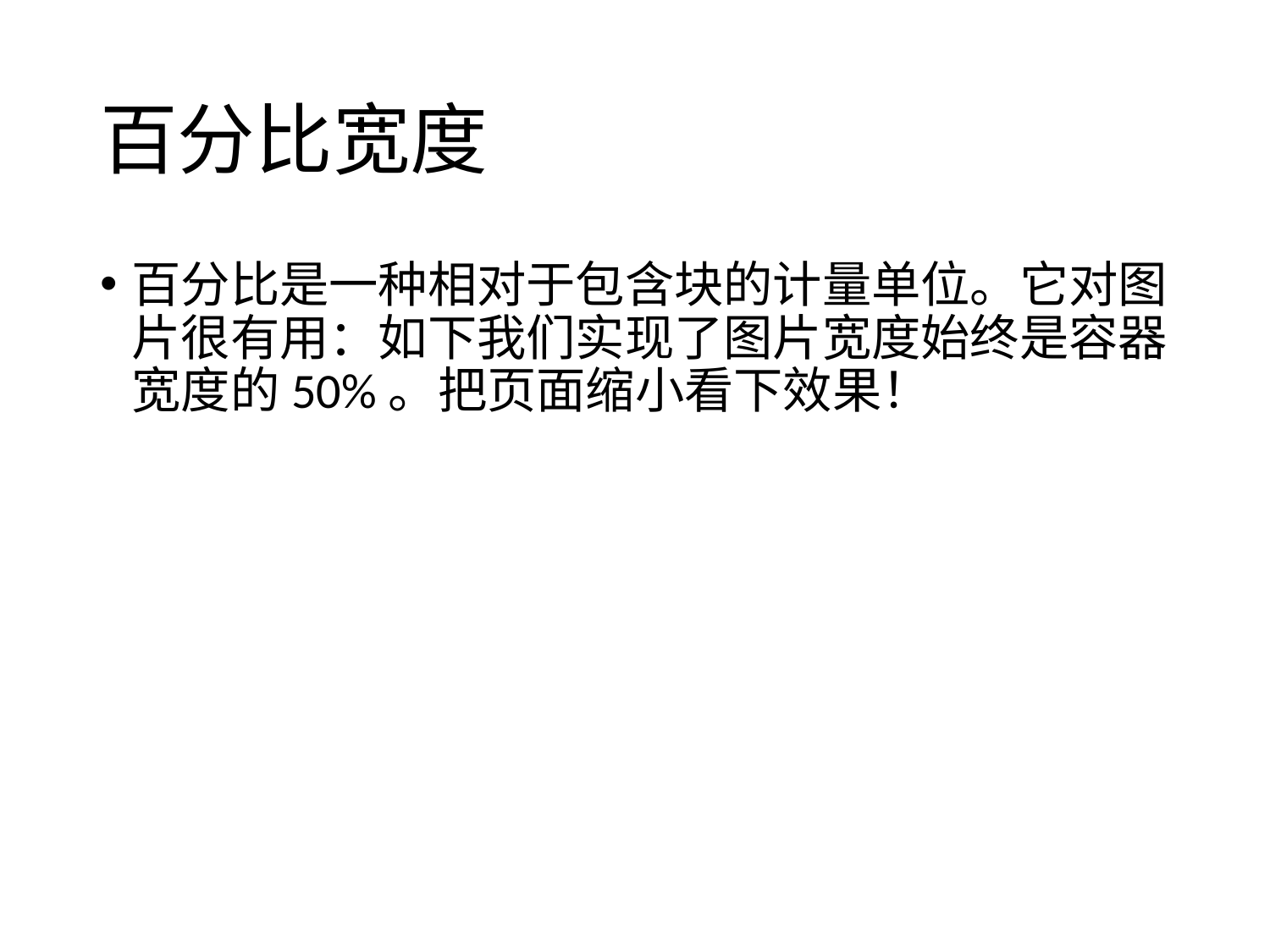

# 百分比宽度
百分比是一种相对于包含块的计量单位。它对图片很有用：如下我们实现了图片宽度始终是容器宽度的50%。把页面缩小看下效果！